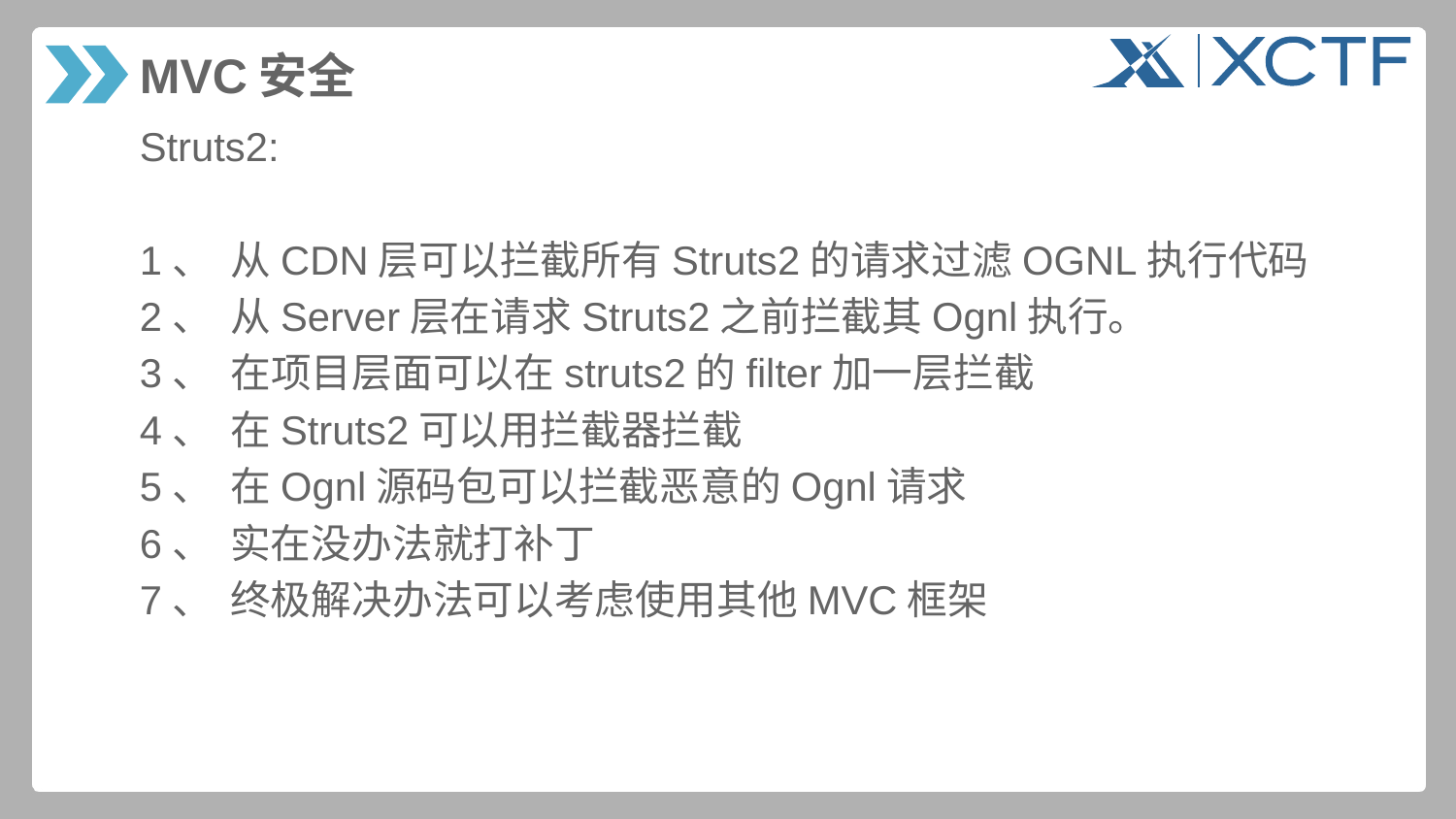

# MVC安全
Struts2:

1、  从CDN层可以拦截所有Struts2的请求过滤OGNL执行代码
2、  从Server层在请求Struts2之前拦截其Ognl执行。
3、  在项目层面可以在struts2的filter加一层拦截
4、  在Struts2可以用拦截器拦截
5、  在Ognl源码包可以拦截恶意的Ognl请求
6、  实在没办法就打补丁
7、  终极解决办法可以考虑使用其他MVC框架